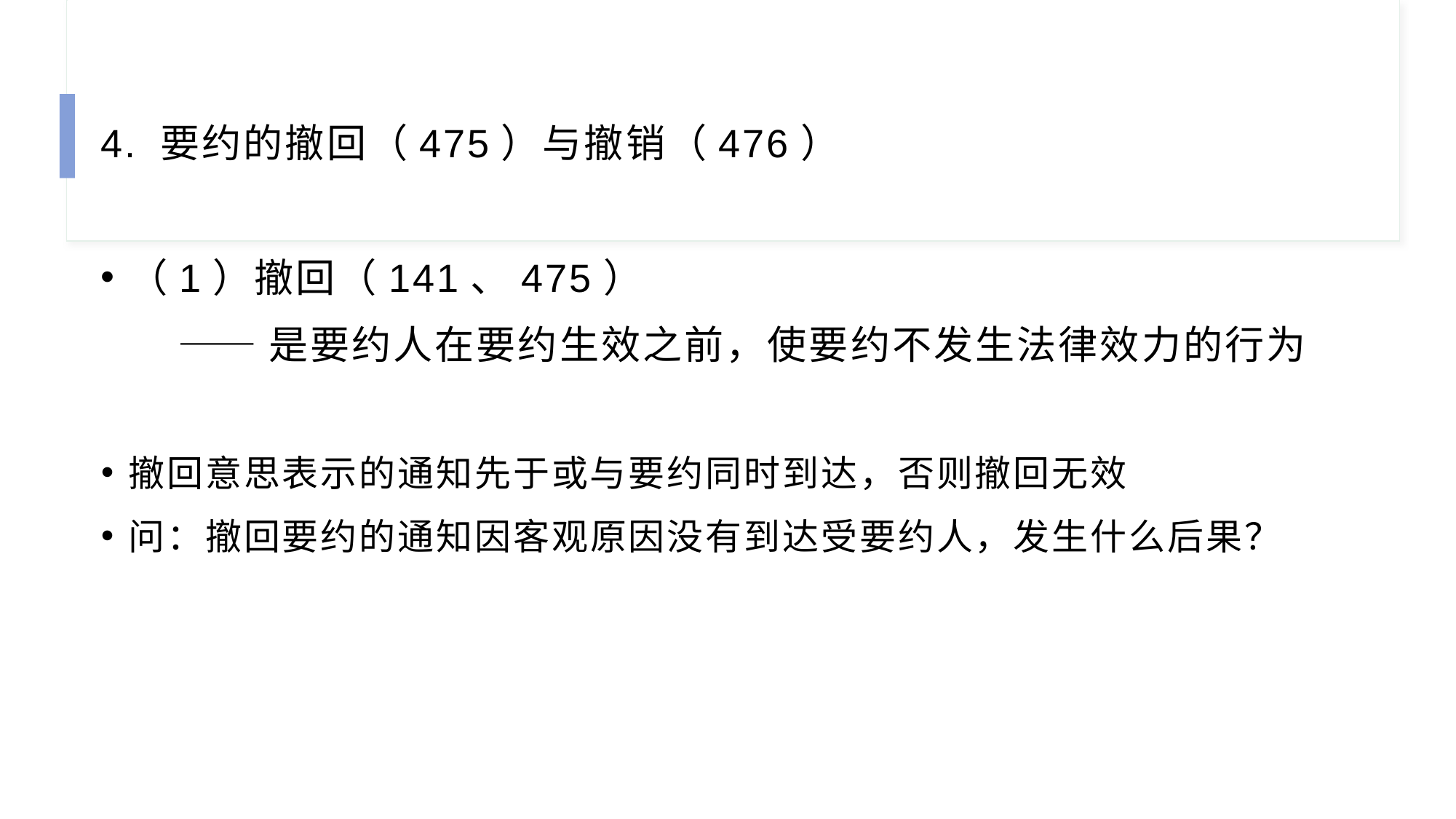

4. 要约的撤回（475）与撤销（476）

（1）撤回（141、475）
       ——是要约人在要约生效之前，使要约不发生法律效力的行为

撤回意思表示的通知先于或与要约同时到达，否则撤回无效
问：撤回要约的通知因客观原因没有到达受要约人，发生什么后果？